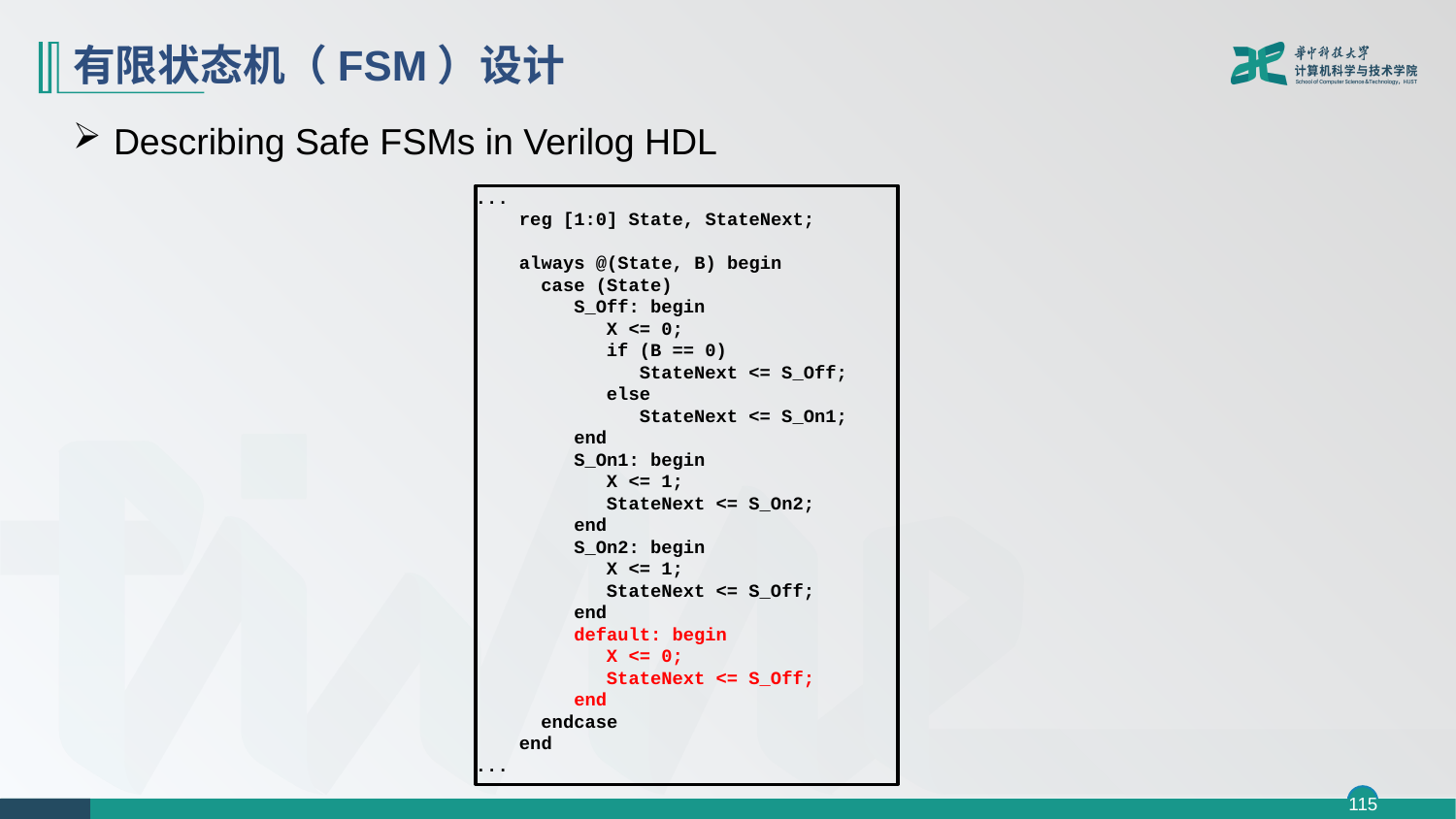

# 有限状态机（FSM）设计
Describing Safe FSMs in Verilog HDL

...
    reg [1:0] State, StateNext;

    always @(State, B) begin
      case (State)
         S_Off: begin
            X <= 0;
            if (B == 0)
               StateNext <= S_Off;
            else
               StateNext <= S_On1;
         end
         S_On1: begin
            X <= 1;
            StateNext <= S_On2;
         end
         S_On2: begin
            X <= 1;
            StateNext <= S_Off;
         end
         default: begin
            X <= 0;
            StateNext <= S_Off;
         end
      endcase
    end
...